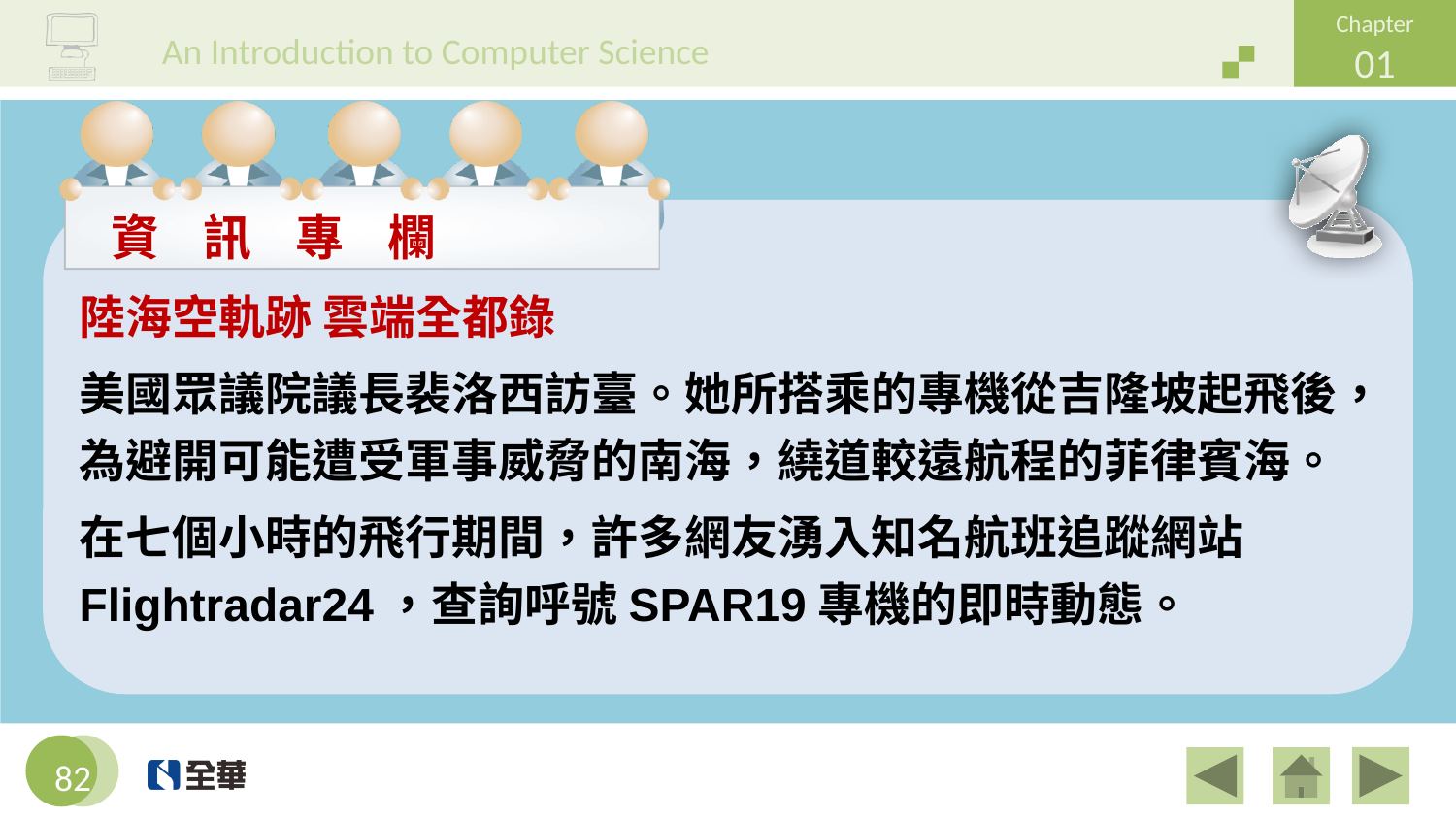

陸海空軌跡 雲端全都錄
美國眾議院議長裴洛西訪臺。她所搭乘的專機從吉隆坡起飛後，為避開可能遭受軍事威脅的南海，繞道較遠航程的菲律賓海。
在七個小時的飛行期間，許多網友湧入知名航班追蹤網站Flightradar24，查詢呼號SPAR19專機的即時動態。